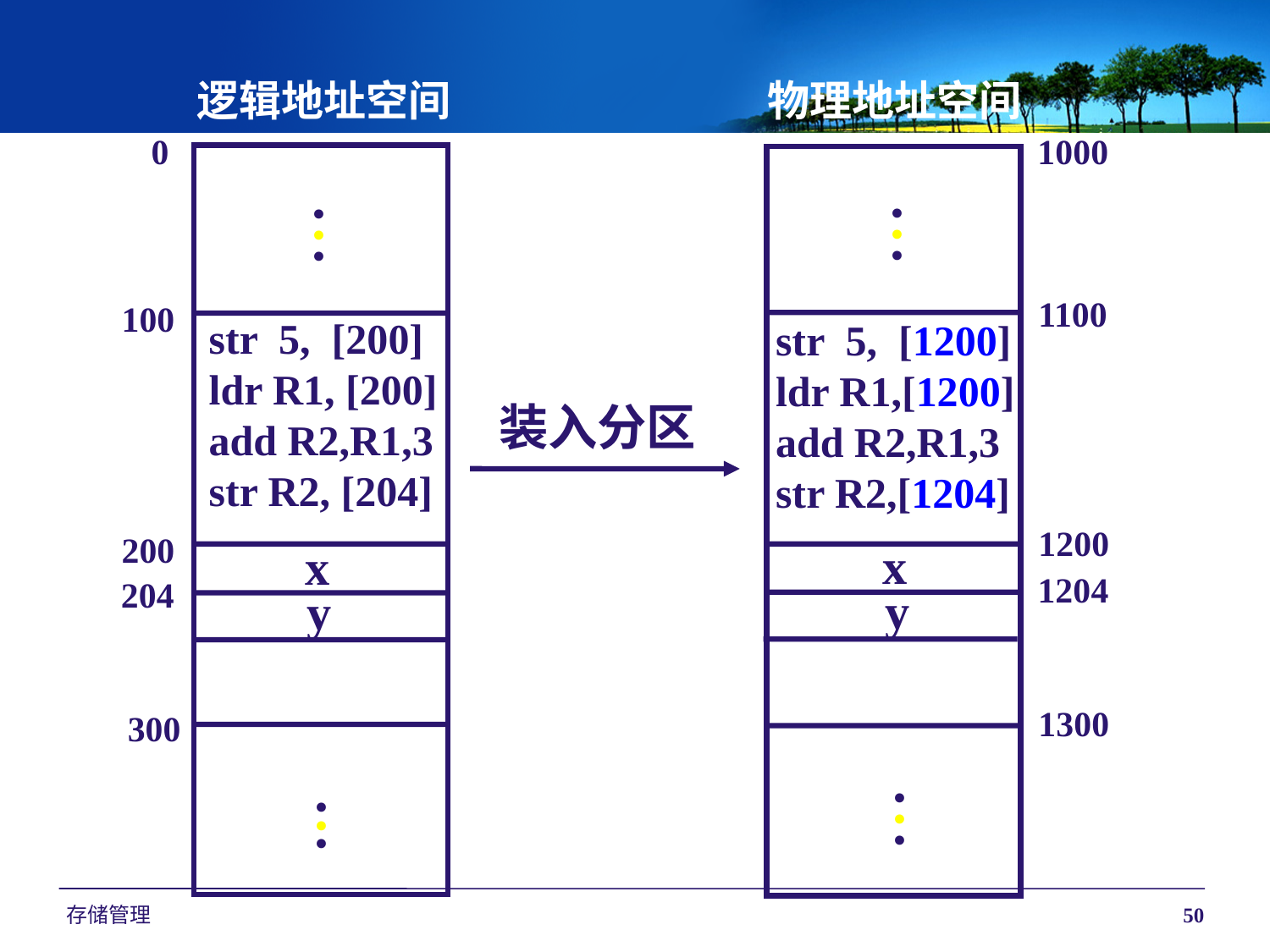

逻辑地址空间
0
.

.
.
100
str  5,  [200]
ldr R1, [200]
add R2,R1,3
str R2, [204]

200

204

300

.
.
.
x
y
物理地址空间
1000
.
.
.

1100
str  5,  [1200]
ldr R1,[1200]
add R2,R1,3
str R2,[1204]

1200
x

1204
y

1300
.
.
.

装入分区

存储管理
50